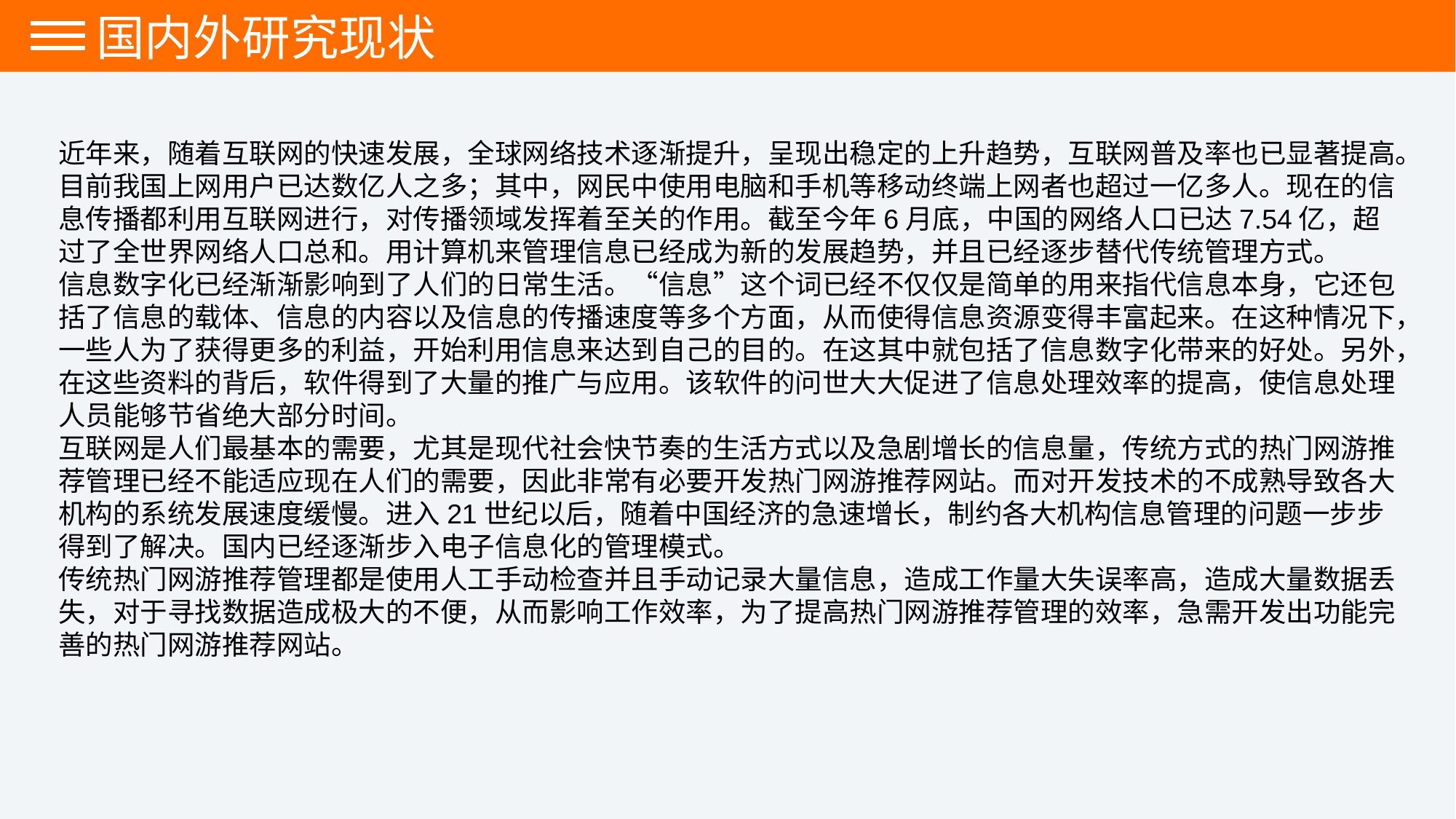

国内外研究现状
近年来，随着互联网的快速发展，全球网络技术逐渐提升，呈现出稳定的上升趋势，互联网普及率也已显著提高。目前我国上网用户已达数亿人之多；其中，网民中使用电脑和手机等移动终端上网者也超过一亿多人。现在的信息传播都利用互联网进行，对传播领域发挥着至关的作用。截至今年6月底，中国的网络人口已达7.54亿，超过了全世界网络人口总和。用计算机来管理信息已经成为新的发展趋势，并且已经逐步替代传统管理方式。
信息数字化已经渐渐影响到了人们的日常生活。“信息”这个词已经不仅仅是简单的用来指代信息本身，它还包括了信息的载体、信息的内容以及信息的传播速度等多个方面，从而使得信息资源变得丰富起来。在这种情况下，一些人为了获得更多的利益，开始利用信息来达到自己的目的。在这其中就包括了信息数字化带来的好处。另外，在这些资料的背后，软件得到了大量的推广与应用。该软件的问世大大促进了信息处理效率的提高，使信息处理人员能够节省绝大部分时间。
互联网是人们最基本的需要，尤其是现代社会快节奏的生活方式以及急剧增长的信息量，传统方式的热门网游推荐管理已经不能适应现在人们的需要，因此非常有必要开发热门网游推荐网站。而对开发技术的不成熟导致各大机构的系统发展速度缓慢。进入21世纪以后，随着中国经济的急速增长，制约各大机构信息管理的问题一步步得到了解决。国内已经逐渐步入电子信息化的管理模式。
传统热门网游推荐管理都是使用人工手动检查并且手动记录大量信息，造成工作量大失误率高，造成大量数据丢失，对于寻找数据造成极大的不便，从而影响工作效率，为了提高热门网游推荐管理的效率，急需开发出功能完善的热门网游推荐网站。